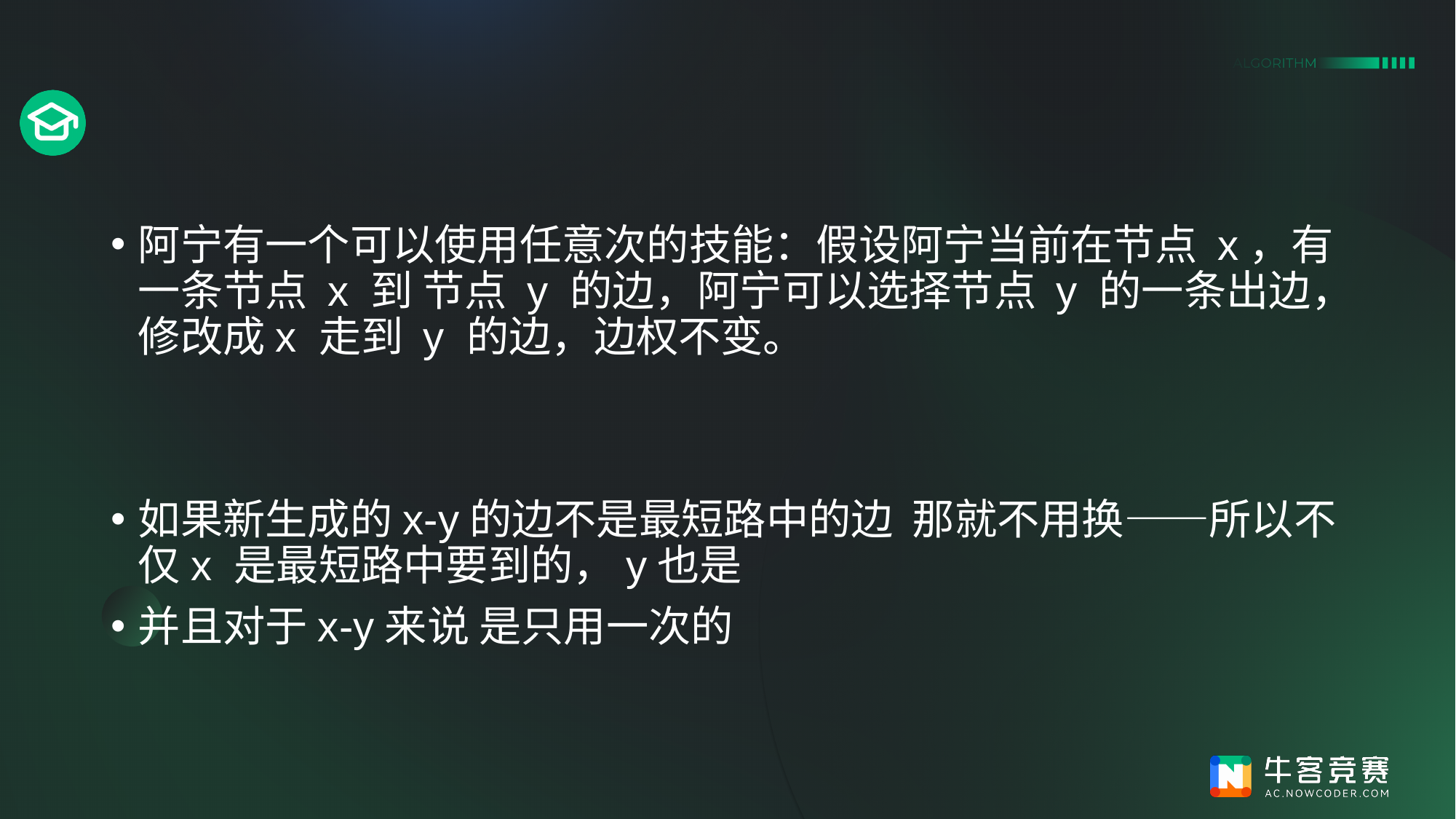

#
阿宁有一个可以使用任意次的技能：假设阿宁当前在节点 x，有一条节点 x 到 节点 y 的边，阿宁可以选择节点 y 的一条出边，修改成x 走到 y 的边，边权不变。

如果新生成的x-y的边不是最短路中的边  那就不用换——所以不仅x 是最短路中要到的，y也是
并且对于x-y来说 是只用一次的